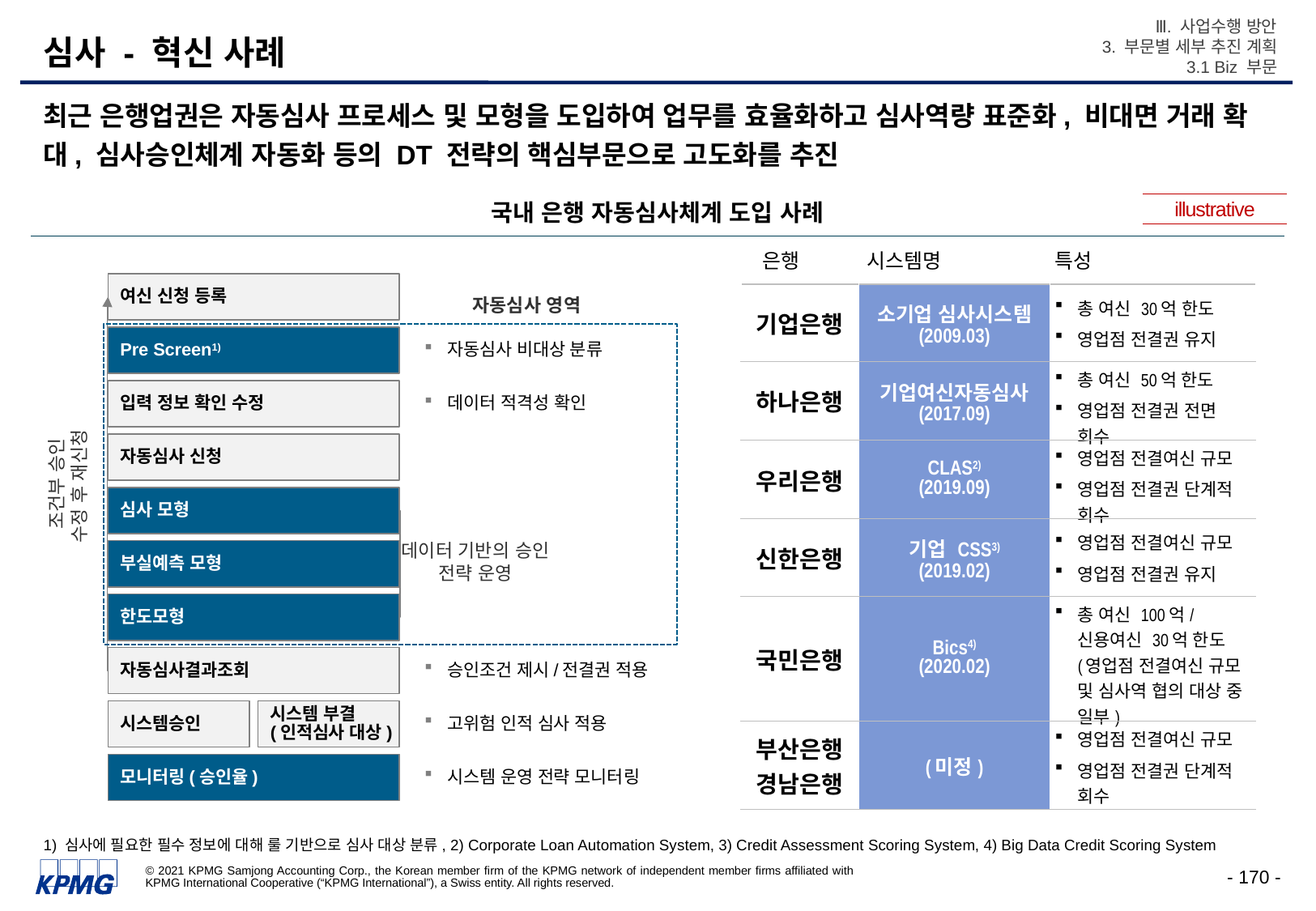

Ⅲ. 사업수행 방안
3. 부문별 세부 추진 계획
3.1 Biz 부문
# 심사 - 혁신 사례
최근 은행업권은 자동심사 프로세스 및 모형을 도입하여 업무를 효율화하고 심사역량 표준화, 비대면 거래 확대, 심사승인체계 자동화 등의 DT 전략의 핵심부문으로 고도화를 추진
illustrative
국내 은행 자동심사체계 도입 사례
은행
시스템명
특성
여신 신청 등록
| 기업은행 | 소기업 심사시스템 (2009.03) | 총 여신 30억 한도 영업점 전결권 유지 |
| --- | --- | --- |
| 하나은행 | 기업여신자동심사 (2017.09) | 총 여신 50억 한도 영업점 전결권 전면 회수 |
| 우리은행 | CLAS2) (2019.09) | 영업점 전결여신 규모 영업점 전결권 단계적 회수 |
| 신한은행 | 기업 CSS3) (2019.02) | 영업점 전결여신 규모 영업점 전결권 유지 |
| 국민은행 | Bics4) (2020.02) | 총 여신 100억/신용여신 30억 한도 (영업점 전결여신 규모 및 심사역 협의 대상 중 일부) |
| 부산은행 경남은행 | (미정) | 영업점 전결여신 규모 영업점 전결권 단계적 회수 |
자동심사 영역

Pre Screen1)
자동심사 비대상 분류
입력 정보 확인 수정
데이터 적격성 확인
자동심사 신청
조건부 승인
수정 후 재신청
심사 모형
데이터 기반의 승인 전략 운영
부실예측 모형
한도모형
자동심사결과조회
승인조건 제시/전결권 적용
시스템승인
시스템 부결
(인적심사 대상)
고위험 인적 심사 적용
모니터링(승인율)
시스템 운영 전략 모니터링
1) 심사에 필요한 필수 정보에 대해 룰 기반으로 심사 대상 분류, 2) Corporate Loan Automation System, 3) Credit Assessment Scoring System, 4) Big Data Credit Scoring System